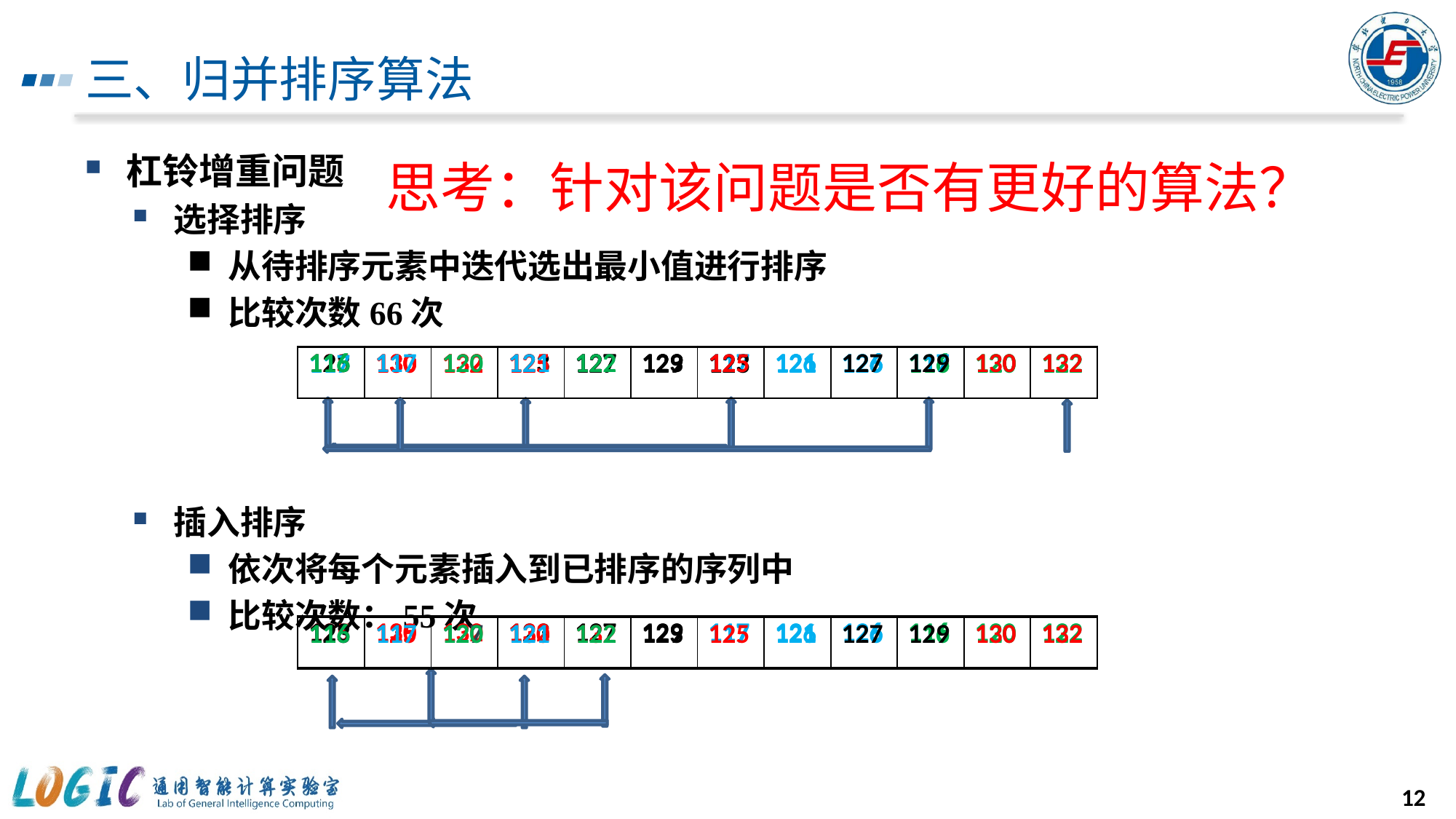

# 三、归并排序算法
杠铃增重问题
选择排序
从待排序元素中迭代选出最小值进行排序
比较次数66次

插入排序
依次将每个元素插入到已排序的序列中
比较次数：55次

思考：针对该问题是否有更好的算法？
| 123 | 130 | 132 | 125 | 127 | 129 | 117 | 121 | 126 | 116 | 120 | 122 |
| --- | --- | --- | --- | --- | --- | --- | --- | --- | --- | --- | --- |
| 116 | 117 | 120 | 121 | 122 | 123 | 125 | 126 | 127 | 129 | 130 | 132 |
| --- | --- | --- | --- | --- | --- | --- | --- | --- | --- | --- | --- |
| 125 | 130 | 132 | 123 | 127 | 129 | 117 | 121 | 126 | 116 | 120 | 122 |
| --- | --- | --- | --- | --- | --- | --- | --- | --- | --- | --- | --- |
| 116 | 130 | 132 | 125 | 127 | 129 | 123 | 121 | 126 | 117 | 120 | 122 |
| --- | --- | --- | --- | --- | --- | --- | --- | --- | --- | --- | --- |
| 117 | 130 | 132 | 125 | 127 | 129 | 123 | 121 | 126 | 116 | 120 | 122 |
| --- | --- | --- | --- | --- | --- | --- | --- | --- | --- | --- | --- |

| 125 | 130 | 132 | 123 | 127 | 129 | 117 | 121 | 126 | 116 | 120 | 122 |
| --- | --- | --- | --- | --- | --- | --- | --- | --- | --- | --- | --- |
| 123 | 125 | 130 | 132 | 127 | 129 | 117 | 121 | 126 | 116 | 120 | 122 |
| --- | --- | --- | --- | --- | --- | --- | --- | --- | --- | --- | --- |
| 123 | 125 | 127 | 130 | 132 | 129 | 117 | 121 | 126 | 116 | 120 | 122 |
| --- | --- | --- | --- | --- | --- | --- | --- | --- | --- | --- | --- |
| 116 | 117 | 120 | 121 | 122 | 123 | 125 | 126 | 127 | 129 | 130 | 132 |
| --- | --- | --- | --- | --- | --- | --- | --- | --- | --- | --- | --- |

12